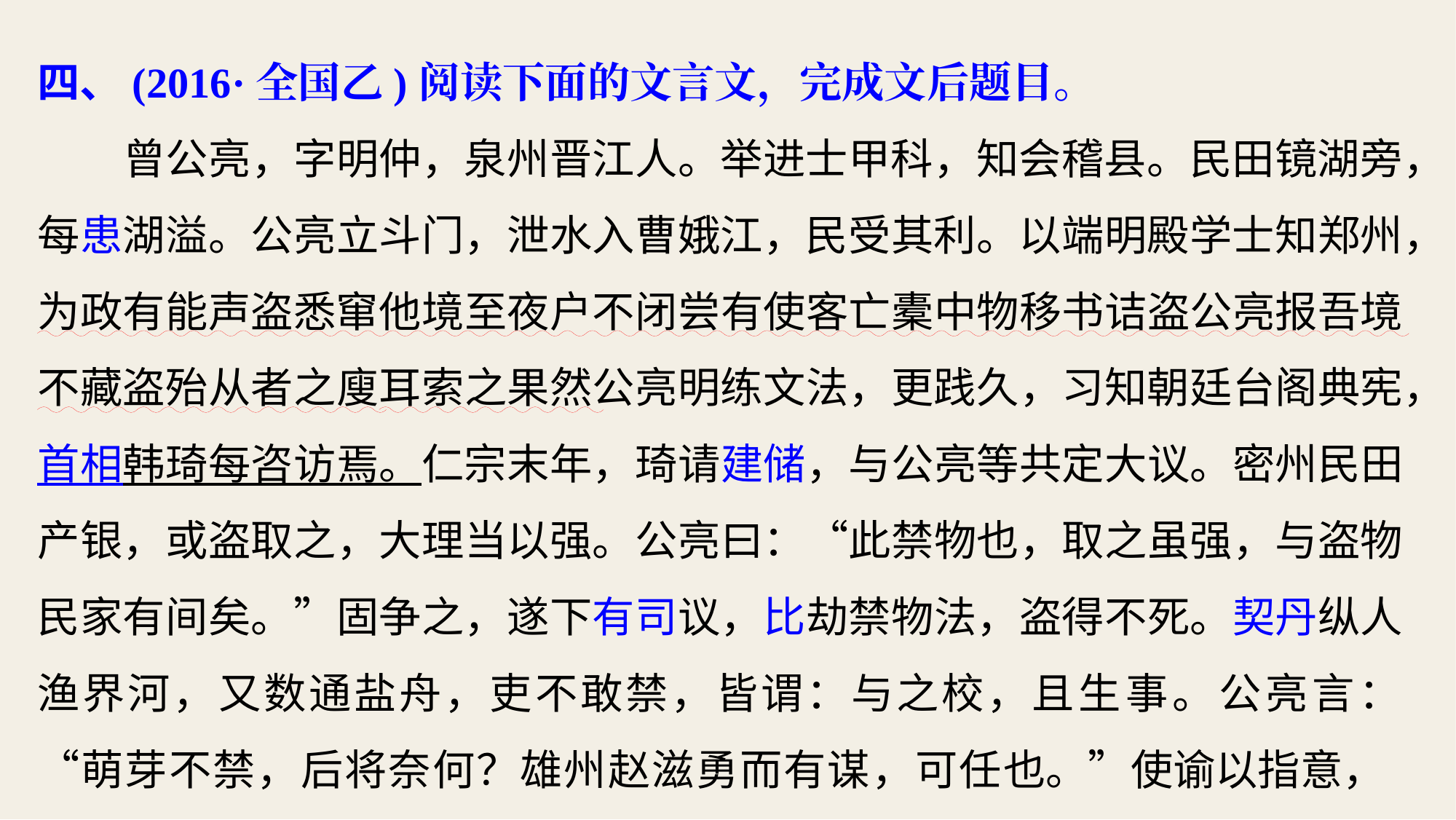

四、(2016·全国乙)阅读下面的文言文，完成文后题目。
曾公亮，字明仲，泉州晋江人。举进士甲科，知会稽县。民田镜湖旁，每患湖溢。公亮立斗门，泄水入曹娥江，民受其利。以端明殿学士知郑州，为政有能声盗悉窜他境至夜户不闭尝有使客亡橐中物移书诘盗公亮报吾境不藏盗殆从者之廋耳索之果然公亮明练文法，更践久，习知朝廷台阁典宪，首相韩琦每咨访焉。仁宗末年，琦请建储，与公亮等共定大议。密州民田产银，或盗取之，大理当以强。公亮曰：“此禁物也，取之虽强，与盗物民家有间矣。”固争之，遂下有司议，比劫禁物法，盗得不死。契丹纵人渔界河，又数通盐舟，吏不敢禁，皆谓：与之校，且生事。公亮言：“萌芽不禁，后将奈何？雄州赵滋勇而有谋，可任也。”使谕以指意，